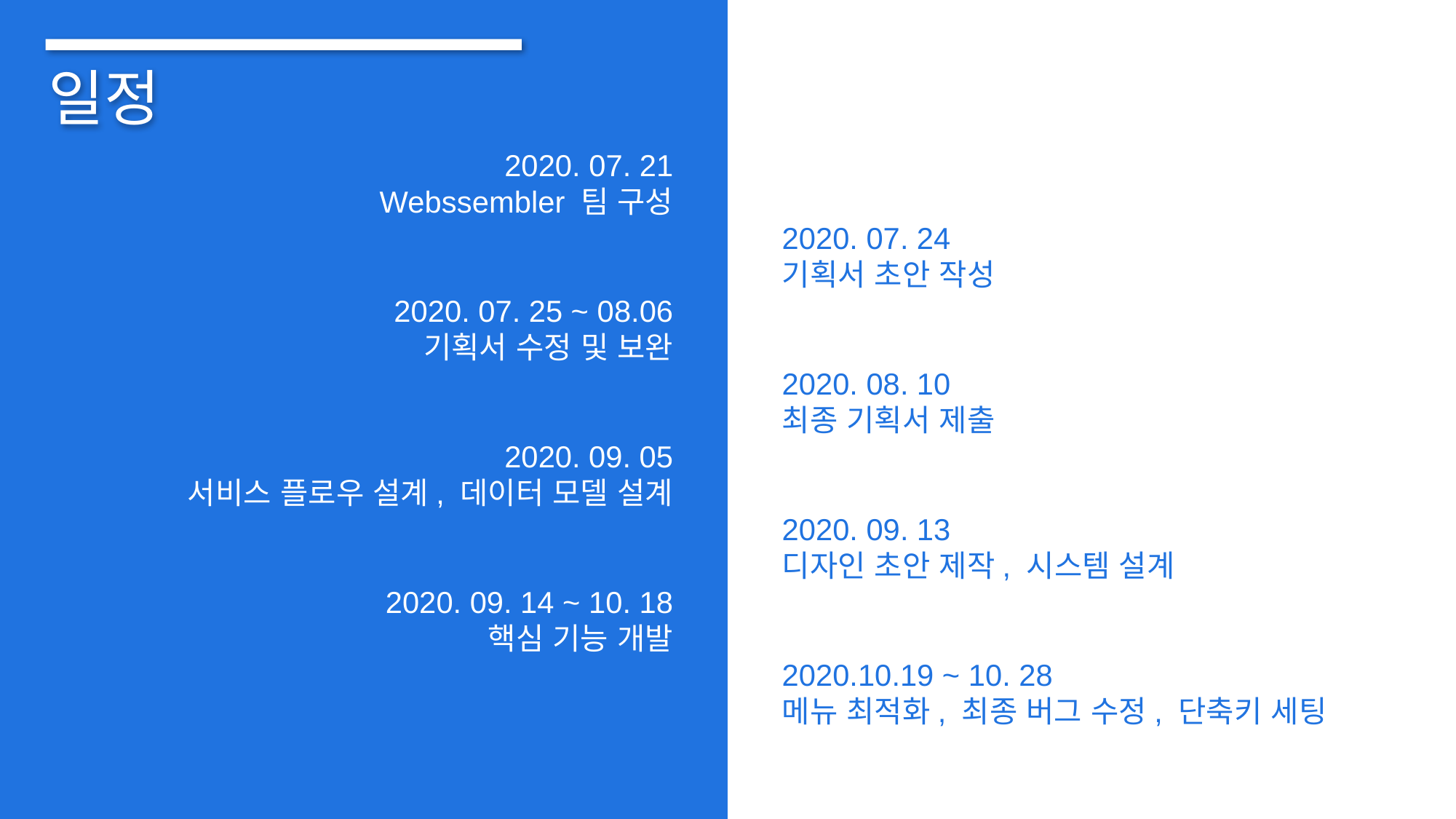

일정
2020. 07. 21
Webssembler 팀 구성

2020. 07. 25 ~ 08.06
기획서 수정 및 보완

2020. 09. 05
서비스 플로우 설계, 데이터 모델 설계

2020. 09. 14 ~ 10. 18
핵심 기능 개발

2020. 07. 24
기획서 초안 작성

2020. 08. 10
최종 기획서 제출

2020. 09. 13
디자인 초안 제작, 시스템 설계

2020.10.19 ~ 10. 28
메뉴 최적화, 최종 버그 수정, 단축키 세팅